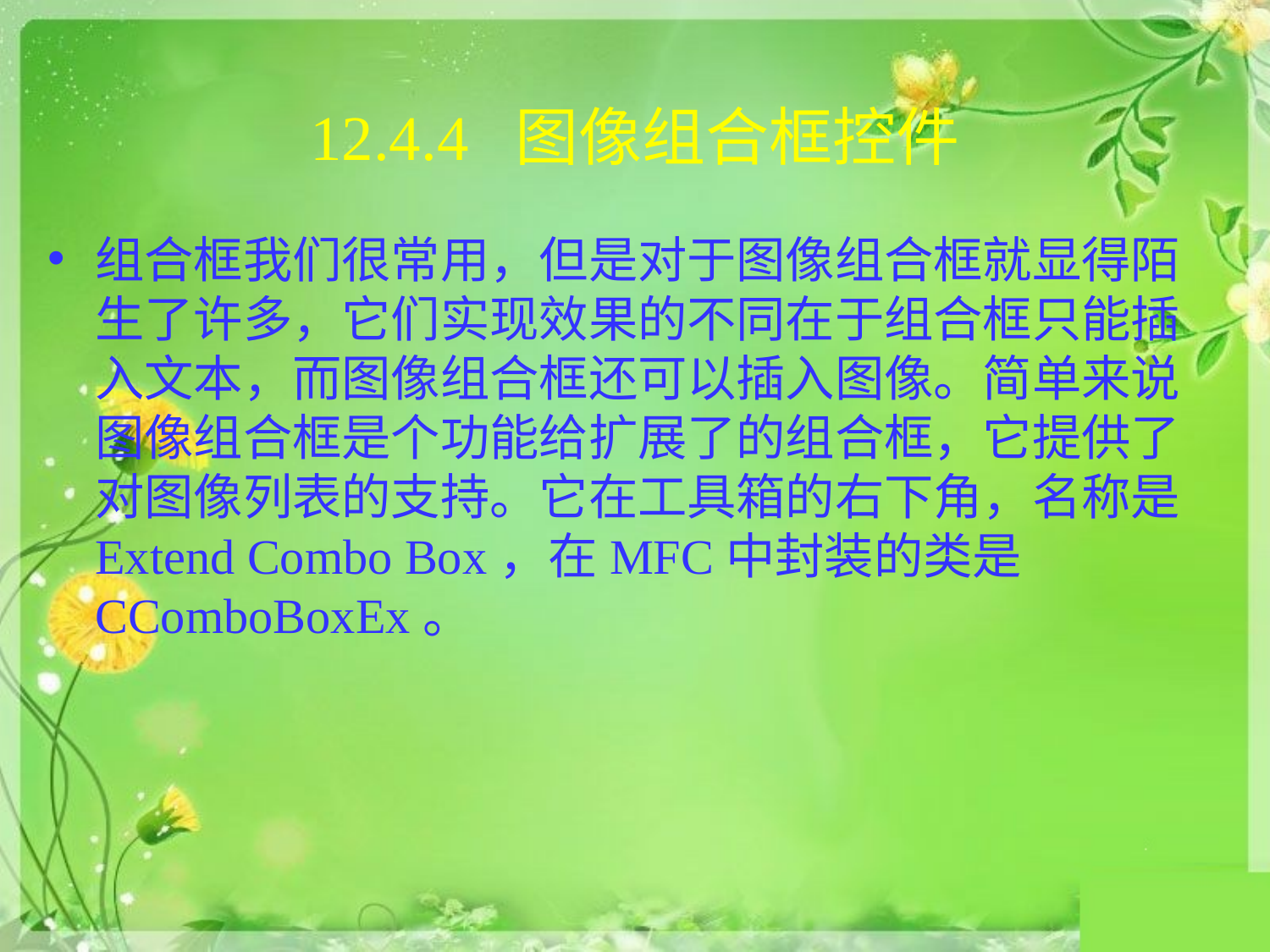

# 12.4.4  图像组合框控件
组合框我们很常用，但是对于图像组合框就显得陌生了许多，它们实现效果的不同在于组合框只能插入文本，而图像组合框还可以插入图像。简单来说图像组合框是个功能给扩展了的组合框，它提供了对图像列表的支持。它在工具箱的右下角，名称是Extend Combo Box，在MFC中封装的类是CComboBoxEx。